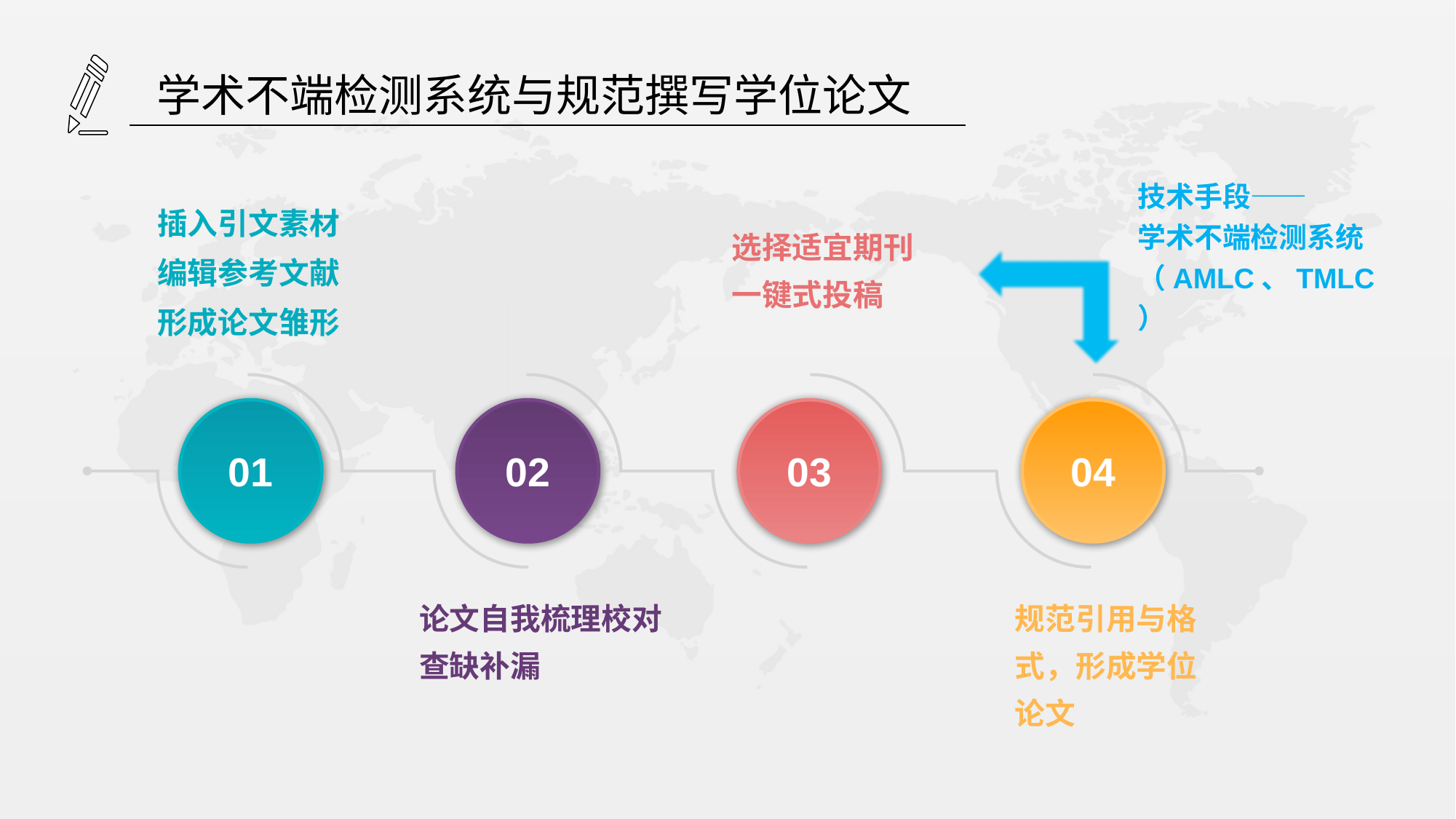

学术不端检测系统与规范撰写学位论文
技术手段——
学术不端检测系统
（AMLC、TMLC）
插入引文素材
编辑参考文献
形成论文雏形
选择适宜期刊
一键式投稿

01
02
03
04

论文自我梳理校对查缺补漏
规范引用与格式，形成学位论文